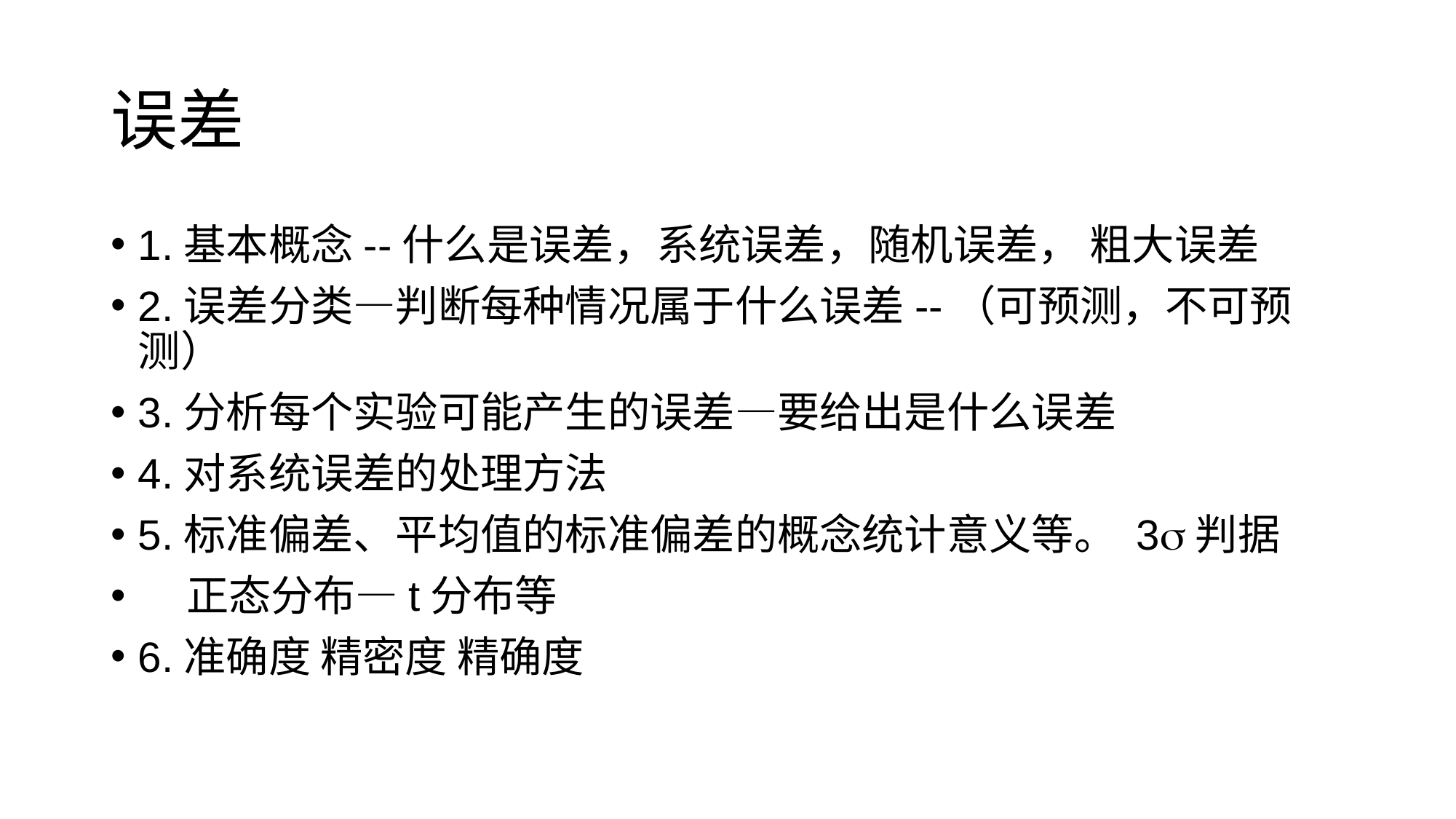

# 误差
1.基本概念--什么是误差，系统误差，随机误差， 粗大误差
2.误差分类—判断每种情况属于什么误差--（可预测，不可预测）
3.分析每个实验可能产生的误差—要给出是什么误差
4.对系统误差的处理方法
5.标准偏差、平均值的标准偏差的概念统计意义等。 3σ判据
    正态分布—t分布等
6.准确度 精密度 精确度